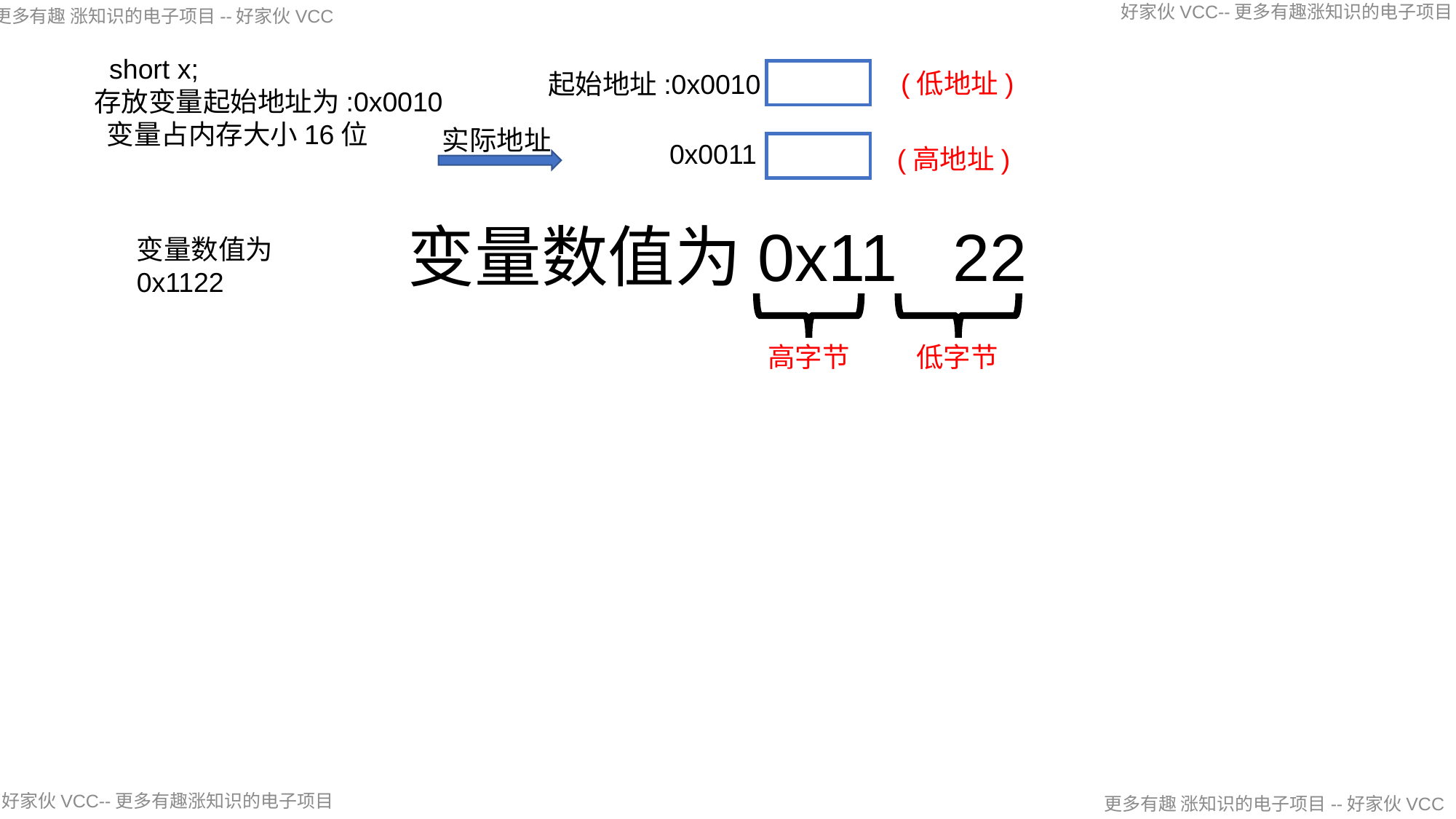

short x;
存放变量起始地址为:0x0010
 变量占内存大小16位
(低地址)

起始地址:0x0010
实际地址
 0x0011

(高地址)

变量数值为0x11   22
变量数值为0x1122

低字节
高字节